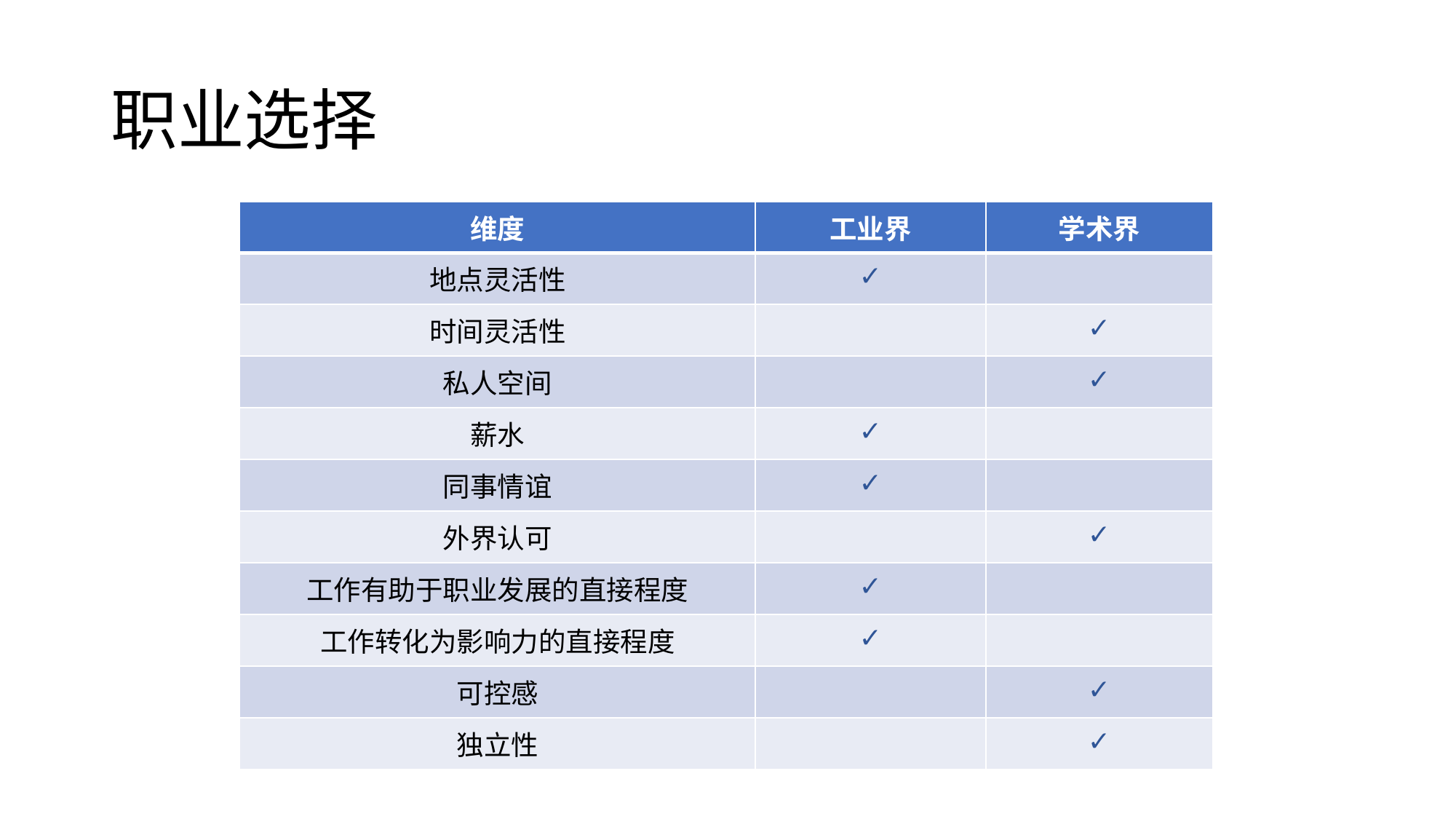

# 职业选择
| 维度 | 工业界 | 学术界 |
| --- | --- | --- |
| 地点灵活性 | ✓ |  |
| 时间灵活性 |  | ✓ |
| 私人空间 |  | ✓ |
| 薪水 | ✓ |  |
| 同事情谊 | ✓ |  |
| 外界认可 |  | ✓ |
| 工作有助于职业发展的直接程度 | ✓ |  |
| 工作转化为影响力的直接程度 | ✓ |  |
| 可控感 |  | ✓ |
| 独立性 |  | ✓ |